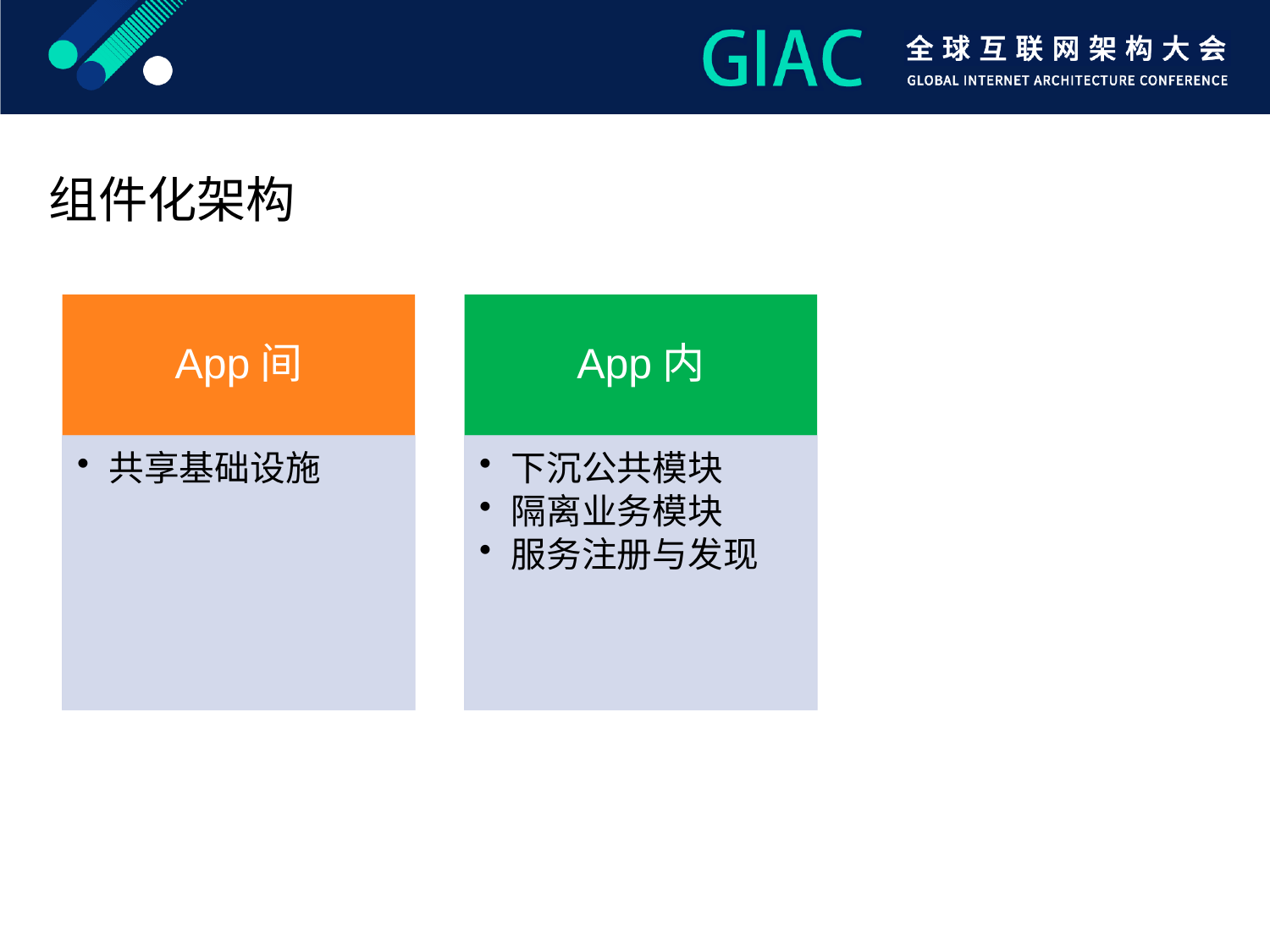

组件化架构
App间
共享基础设施

App内
下沉公共模块
隔离业务模块
服务注册与发现